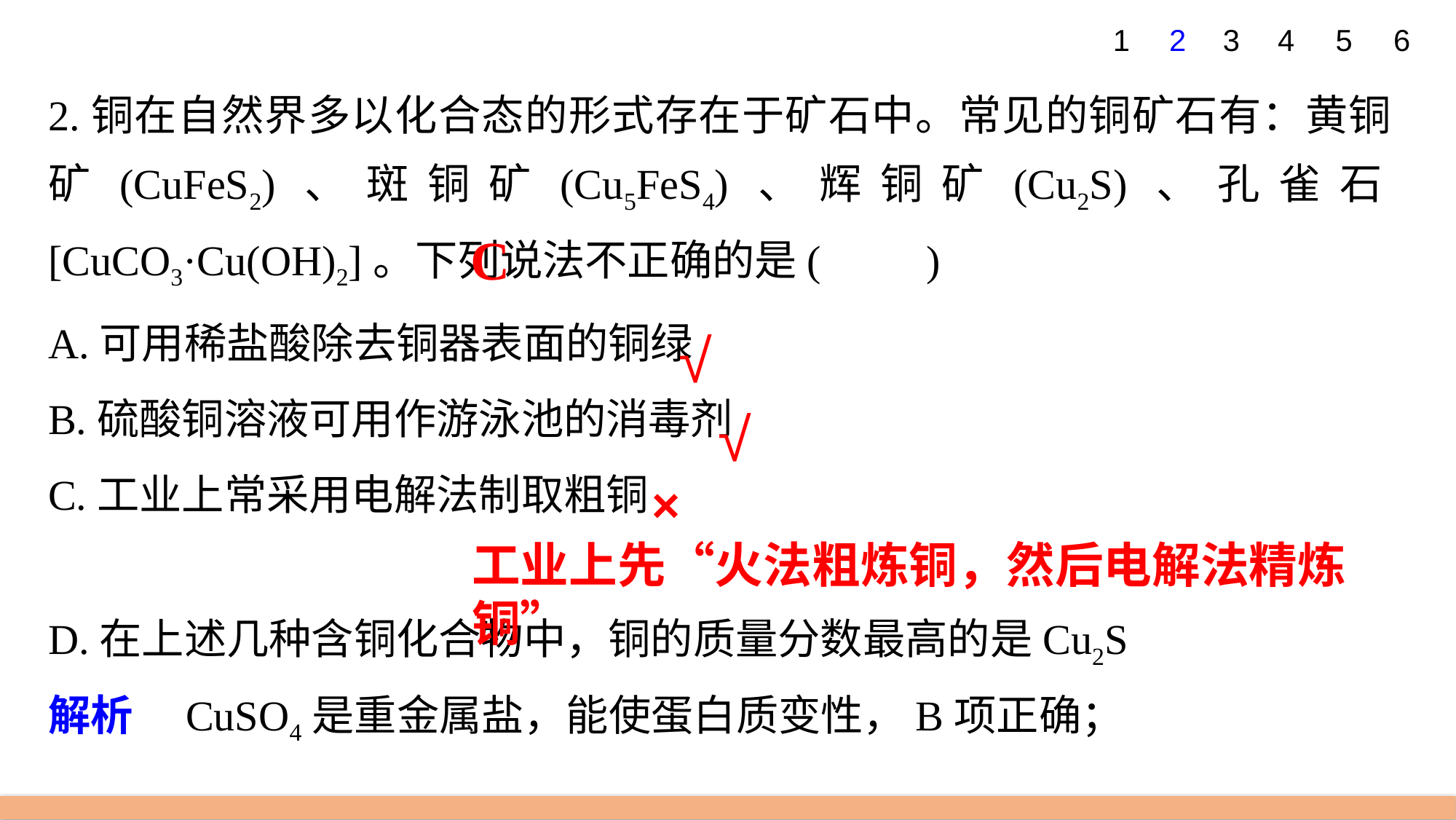

1
2
3
4
5
6
2.铜在自然界多以化合态的形式存在于矿石中。常见的铜矿石有：黄铜矿(CuFeS2)、斑铜矿(Cu5FeS4)、辉铜矿(Cu2S)、孔雀石[CuCO3·Cu(OH)2]。下列说法不正确的是(　　)
A.可用稀盐酸除去铜器表面的铜绿
B.硫酸铜溶液可用作游泳池的消毒剂
C.工业上常采用电解法制取粗铜

D.在上述几种含铜化合物中，铜的质量分数最高的是Cu2S
解析　CuSO4是重金属盐，能使蛋白质变性，B项正确；
C
√
√
×
工业上先“火法粗炼铜，然后电解法精炼铜”